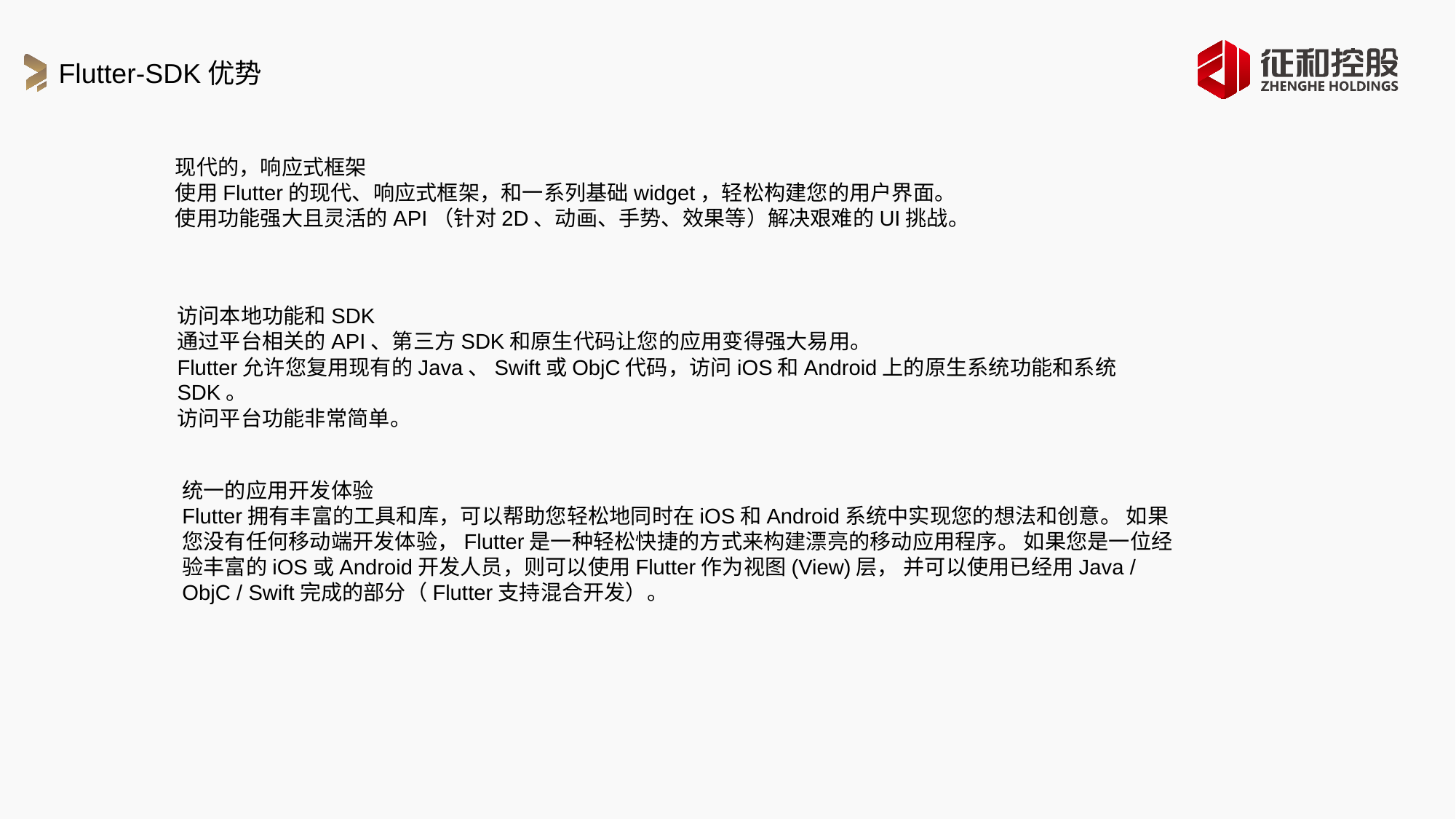

Flutter-SDK优势
现代的，响应式框架
使用Flutter的现代、响应式框架，和一系列基础widget，轻松构建您的用户界面。
使用功能强大且灵活的API（针对2D、动画、手势、效果等）解决艰难的UI挑战。
访问本地功能和SDK
通过平台相关的API、第三方SDK和原生代码让您的应用变得强大易用。
Flutter允许您复用现有的Java、Swift或ObjC代码，访问iOS和Android上的原生系统功能和系统SDK。
访问平台功能非常简单。
统一的应用开发体验
Flutter拥有丰富的工具和库，可以帮助您轻松地同时在iOS和Android系统中实现您的想法和创意。 如果您没有任何移动端开发体验，Flutter是一种轻松快捷的方式来构建漂亮的移动应用程序。 如果您是一位经验丰富的iOS或Android开发人员，则可以使用Flutter作为视图(View)层， 并可以使用已经用Java / ObjC / Swift完成的部分（Flutter支持混合开发）。